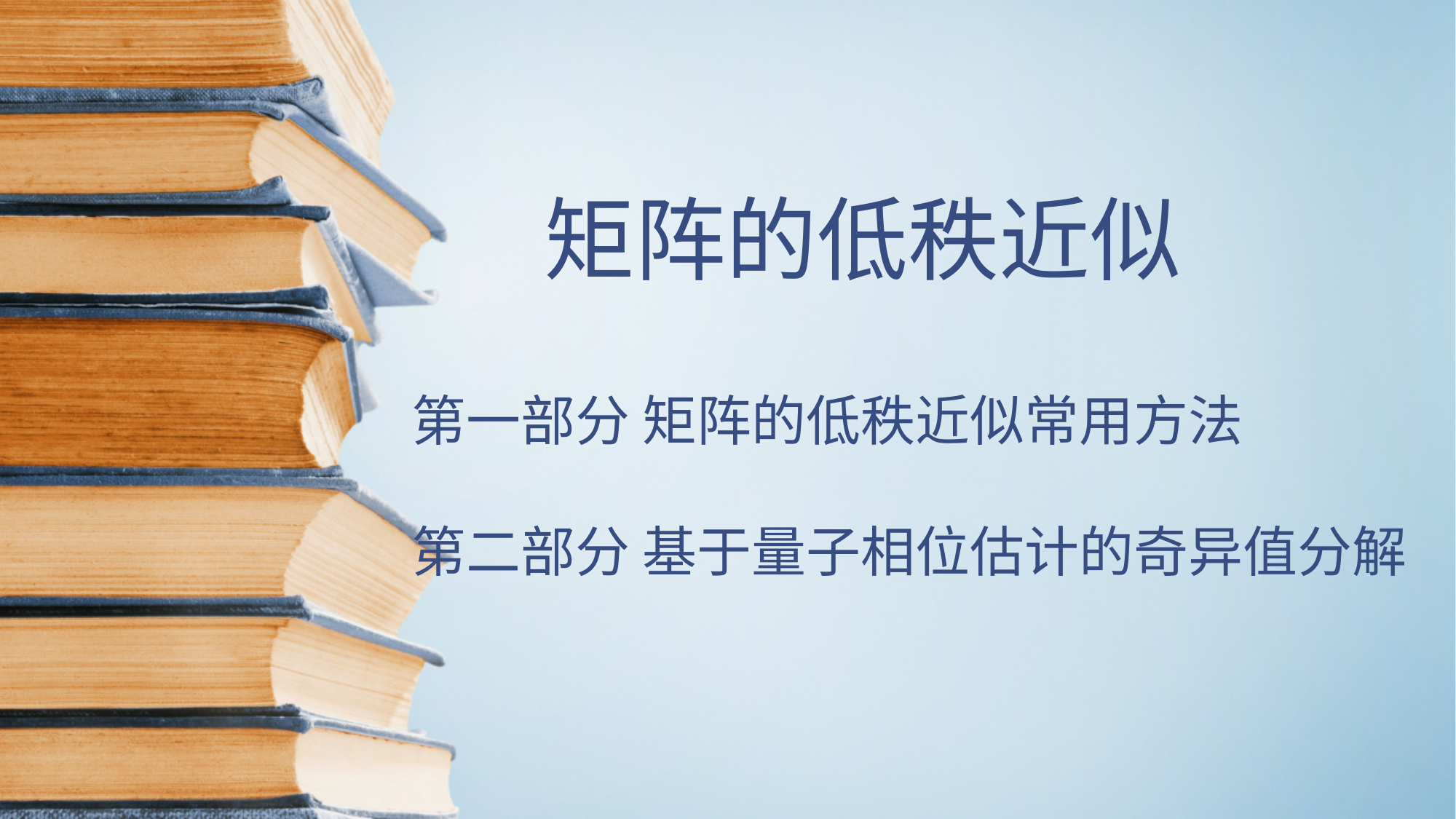

矩阵的低秩近似
第一部分 矩阵的低秩近似常用方法
第二部分 基于量子相位估计的奇异值分解